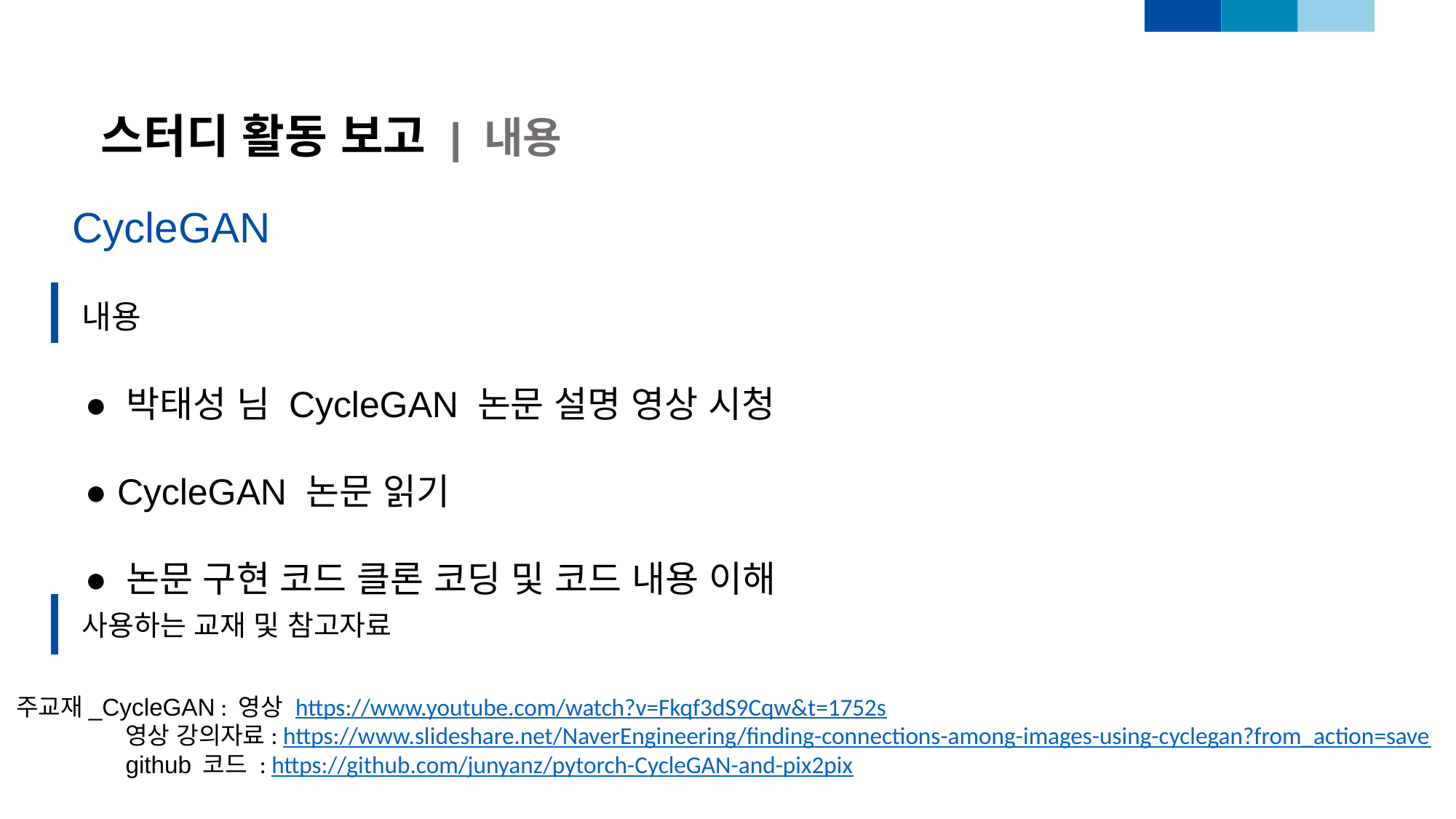

스터디 활동 보고 | 내용
CycleGAN

내용
● 박태성 님 CycleGAN 논문 설명 영상 시청

● CycleGAN 논문 읽기

● 논문 구현 코드 클론 코딩 및 코드 내용 이해

사용하는 교재 및 참고자료
주교재_CycleGAN : 영상 https://www.youtube.com/watch?v=Fkqf3dS9Cqw&t=1752s
	영상 강의자료: https://www.slideshare.net/NaverEngineering/finding-connections-among-images-using-cyclegan?from_action=save
	github 코드 : https://github.com/junyanz/pytorch-CycleGAN-and-pix2pix